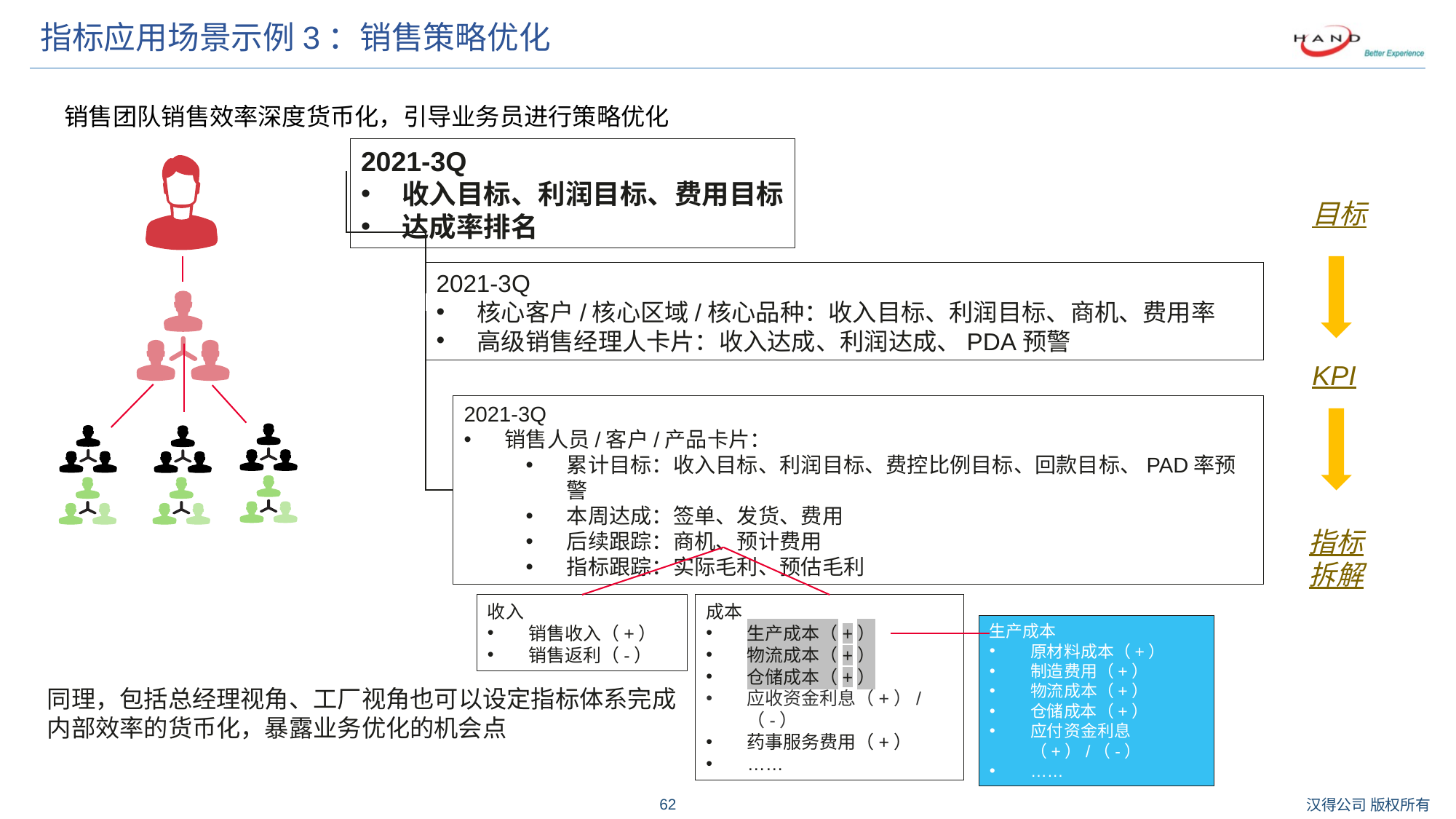

# 指标应用场景示例3：销售策略优化
销售团队销售效率深度货币化，引导业务员进行策略优化
2021-3Q
收入目标、利润目标、费用目标
达成率排名

目标

2021-3Q
核心客户/核心区域/核心品种：收入目标、利润目标、商机、费用率
高级销售经理人卡片：收入达成、利润达成、PDA预警

KPI
2021-3Q
销售人员/客户/产品卡片：
累计目标：收入目标、利润目标、费控比例目标、回款目标、PAD率预警
本周达成：签单、发货、费用
后续跟踪：商机、预计费用
指标跟踪：实际毛利、预估毛利

指标
拆解
收入
销售收入（+）
销售返利（-）
成本
生产成本（+）
物流成本（+）
仓储成本（+）
应收资金利息（+）/（-）
药事服务费用（+）
……
生产成本
原材料成本（+）
制造费用（+）
物流成本（+）
仓储成本（+）
应付资金利息（+）/（-）
……
同理，包括总经理视角、工厂视角也可以设定指标体系完成内部效率的货币化，暴露业务优化的机会点